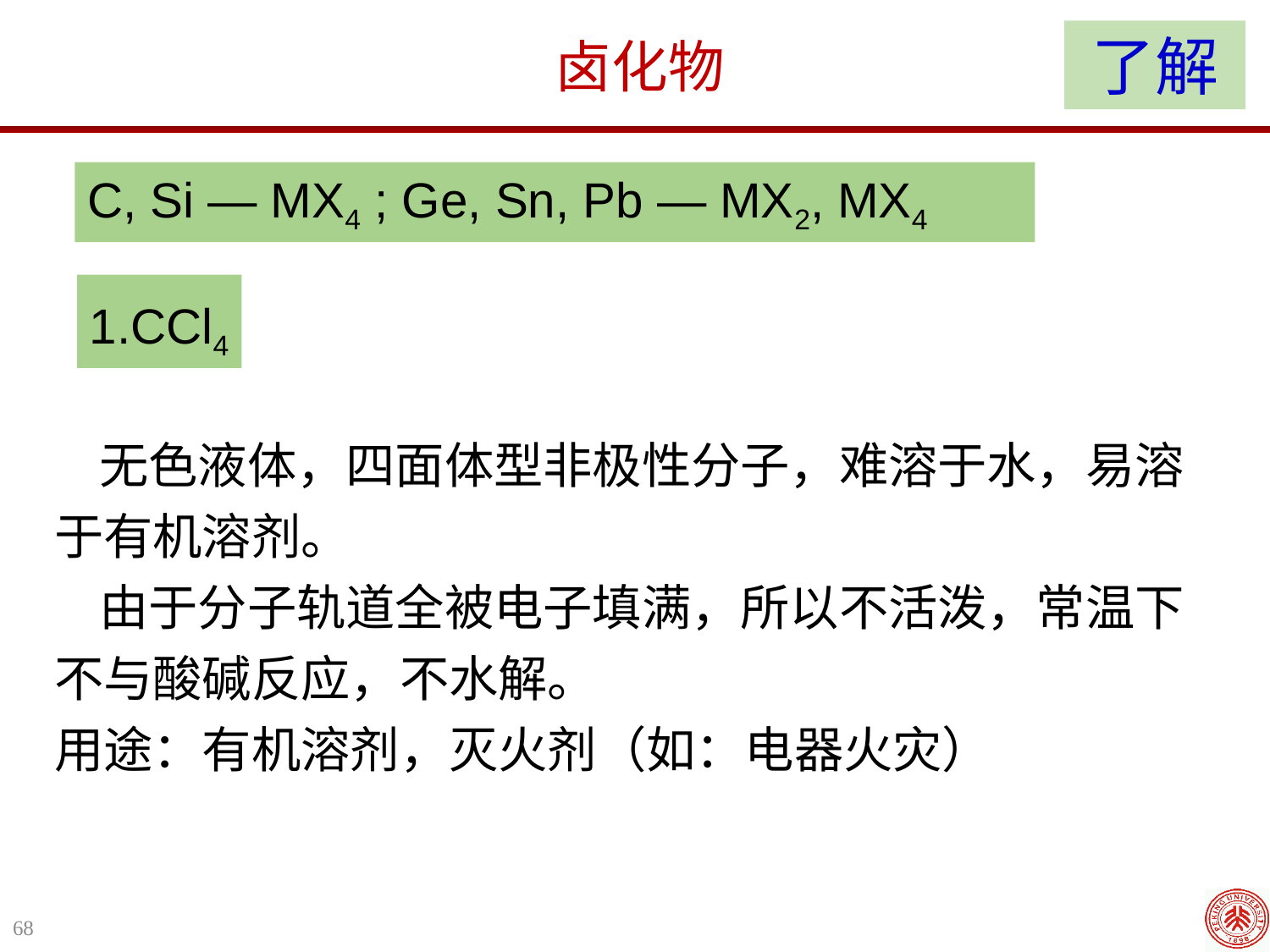

了解
卤化物

C, Si — MX4 ; Ge, Sn, Pb — MX2, MX4
1.CCl4
   无色液体，四面体型非极性分子，难溶于水，易溶于有机溶剂。
   由于分子轨道全被电子填满，所以不活泼，常温下不与酸碱反应，不水解。
用途：有机溶剂，灭火剂（如：电器火灾）
68